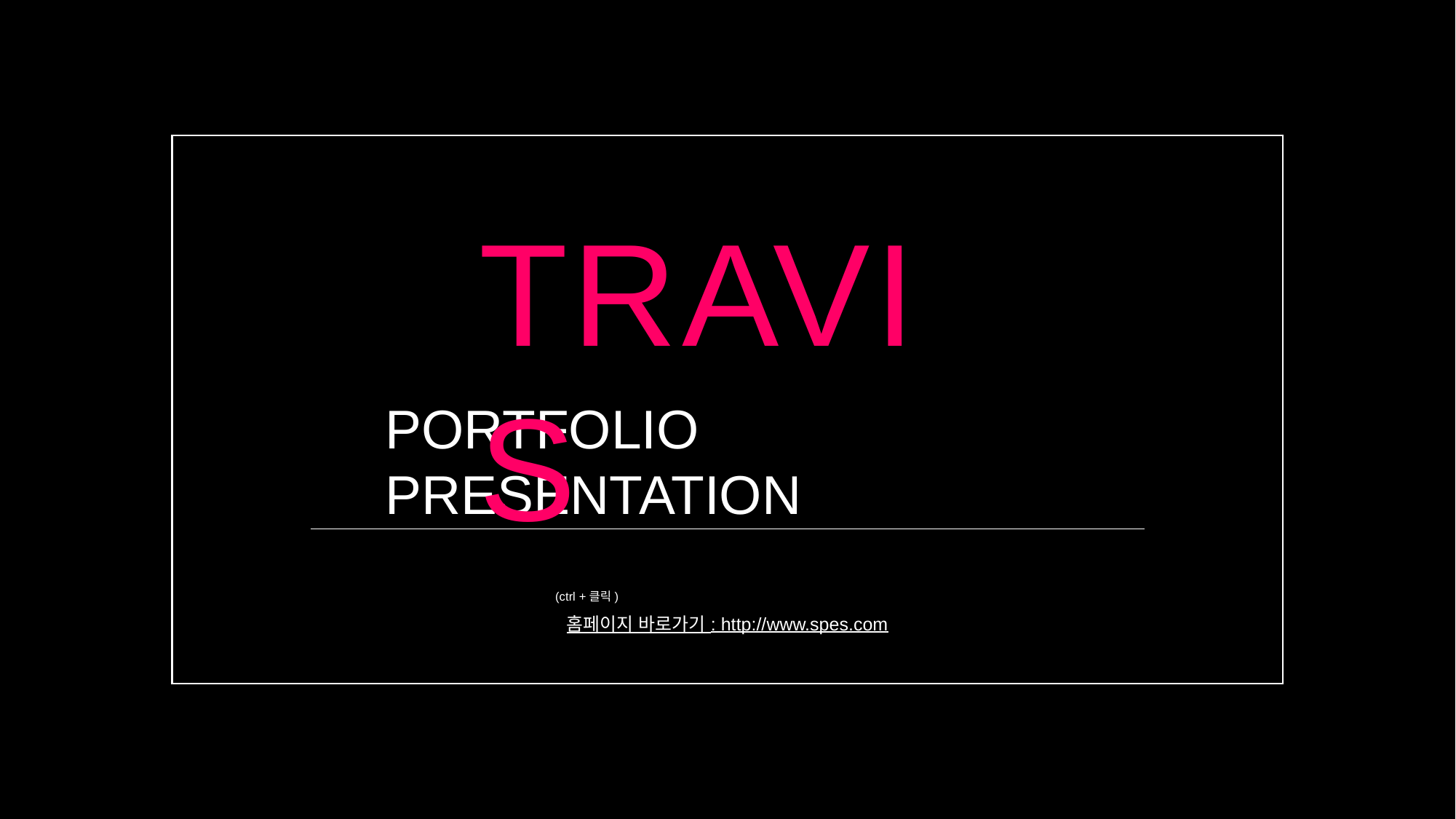

TRAVIS
PORTFOLIO PRESENTATION
(ctrl +클릭)
홈페이지 바로가기 : http://www.spes.com